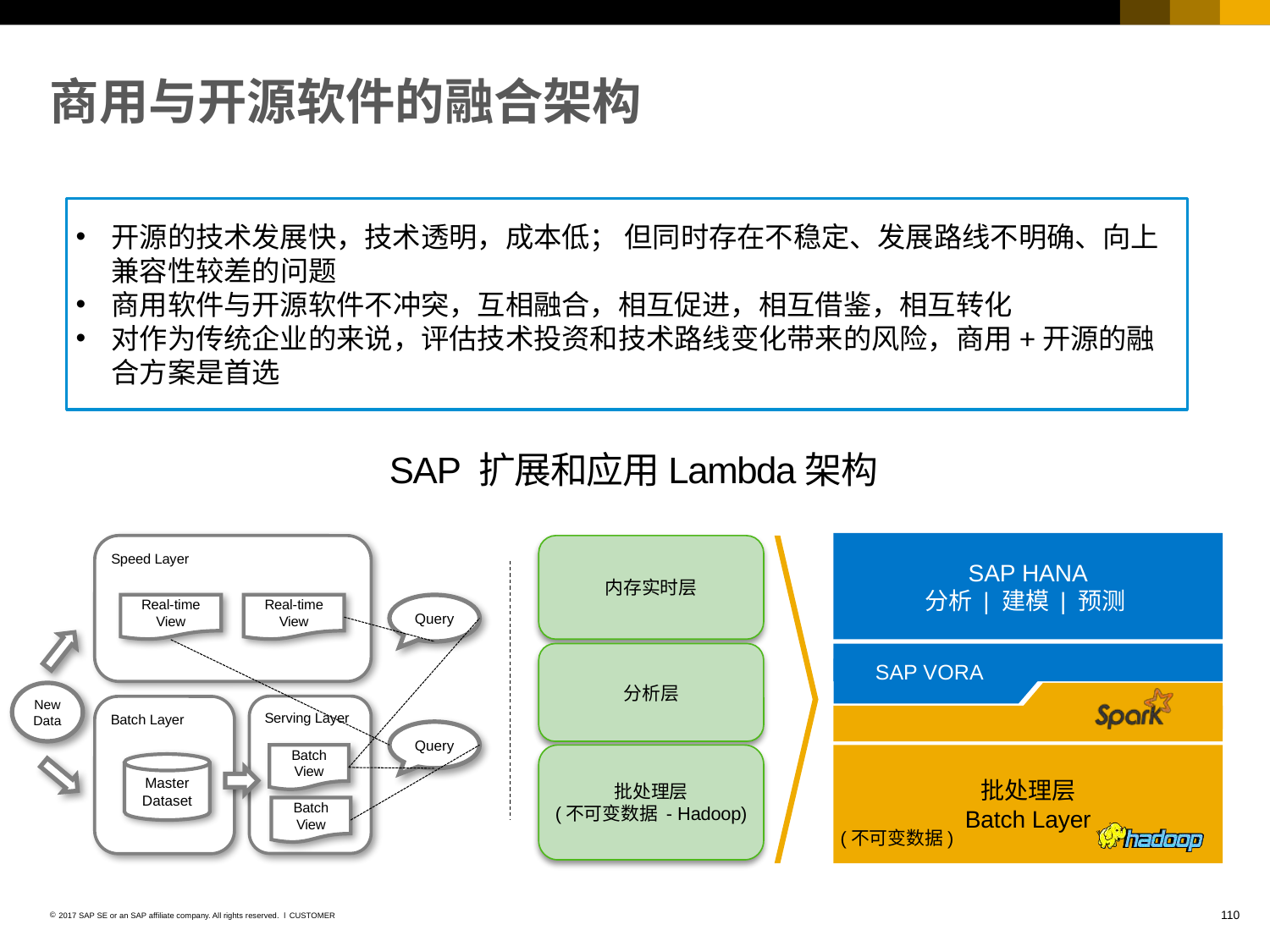

# 商用与开源软件的融合架构
开源的技术发展快，技术透明，成本低； 但同时存在不稳定、发展路线不明确、向上兼容性较差的问题
商用软件与开源软件不冲突，互相融合，相互促进，相互借鉴，相互转化
对作为传统企业的来说，评估技术投资和技术路线变化带来的风险，商用+开源的融合方案是首选
2016年大数据图谱
SAP 扩展和应用Lambda架构
SAP HANA
分析 | 建模 | 预测
Speed Layer
Real-time View
Real-time View
Query

New Data
Serving Layer
Batch Layer
Query
Batch View
Master Dataset

Batch View
内存实时层

分析层

SAP VORA

批处理层
Batch Layer
批处理层
(不可变数据 - Hadoop)

(不可变数据)